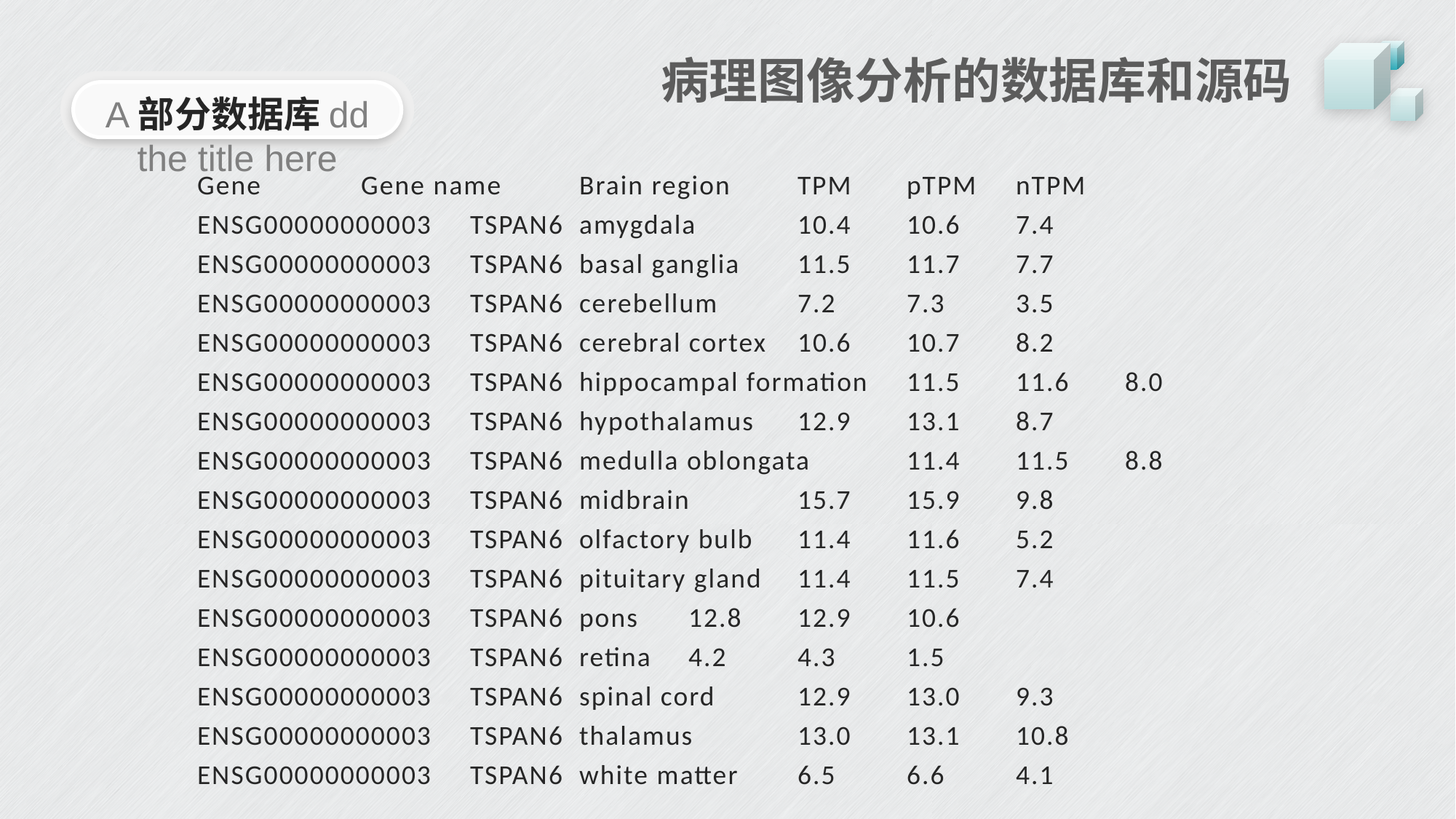

病理图像分析的数据库和源码

A部分数据库dd the title here
Gene	Gene name	Brain region	TPM	pTPM	nTPM
ENSG00000000003	TSPAN6	amygdala	10.4	10.6	7.4
ENSG00000000003	TSPAN6	basal ganglia	11.5	11.7	7.7
ENSG00000000003	TSPAN6	cerebellum	7.2	7.3	3.5
ENSG00000000003	TSPAN6	cerebral cortex	10.6	10.7	8.2
ENSG00000000003	TSPAN6	hippocampal formation	11.5	11.6	8.0
ENSG00000000003	TSPAN6	hypothalamus	12.9	13.1	8.7
ENSG00000000003	TSPAN6	medulla oblongata	11.4	11.5	8.8
ENSG00000000003	TSPAN6	midbrain	15.7	15.9	9.8
ENSG00000000003	TSPAN6	olfactory bulb	11.4	11.6	5.2
ENSG00000000003	TSPAN6	pituitary gland	11.4	11.5	7.4
ENSG00000000003	TSPAN6	pons	12.8	12.9	10.6
ENSG00000000003	TSPAN6	retina	4.2	4.3	1.5
ENSG00000000003	TSPAN6	spinal cord	12.9	13.0	9.3
ENSG00000000003	TSPAN6	thalamus	13.0	13.1	10.8
ENSG00000000003	TSPAN6	white matter	6.5	6.6	4.1